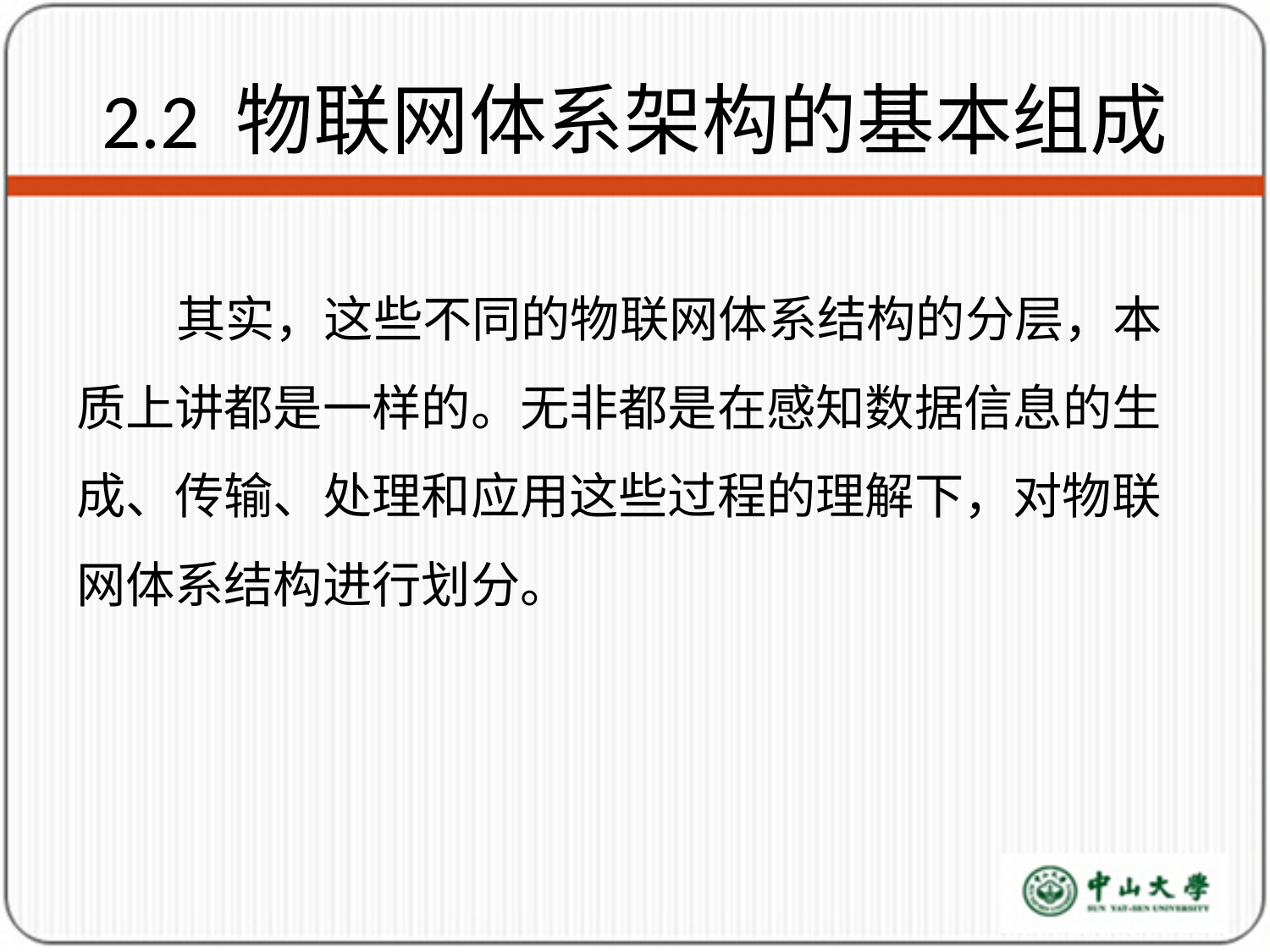

# 2.2 物联网体系架构的基本组成
其实，这些不同的物联网体系结构的分层，本质上讲都是一样的。无非都是在感知数据信息的生成、传输、处理和应用这些过程的理解下，对物联网体系结构进行划分。